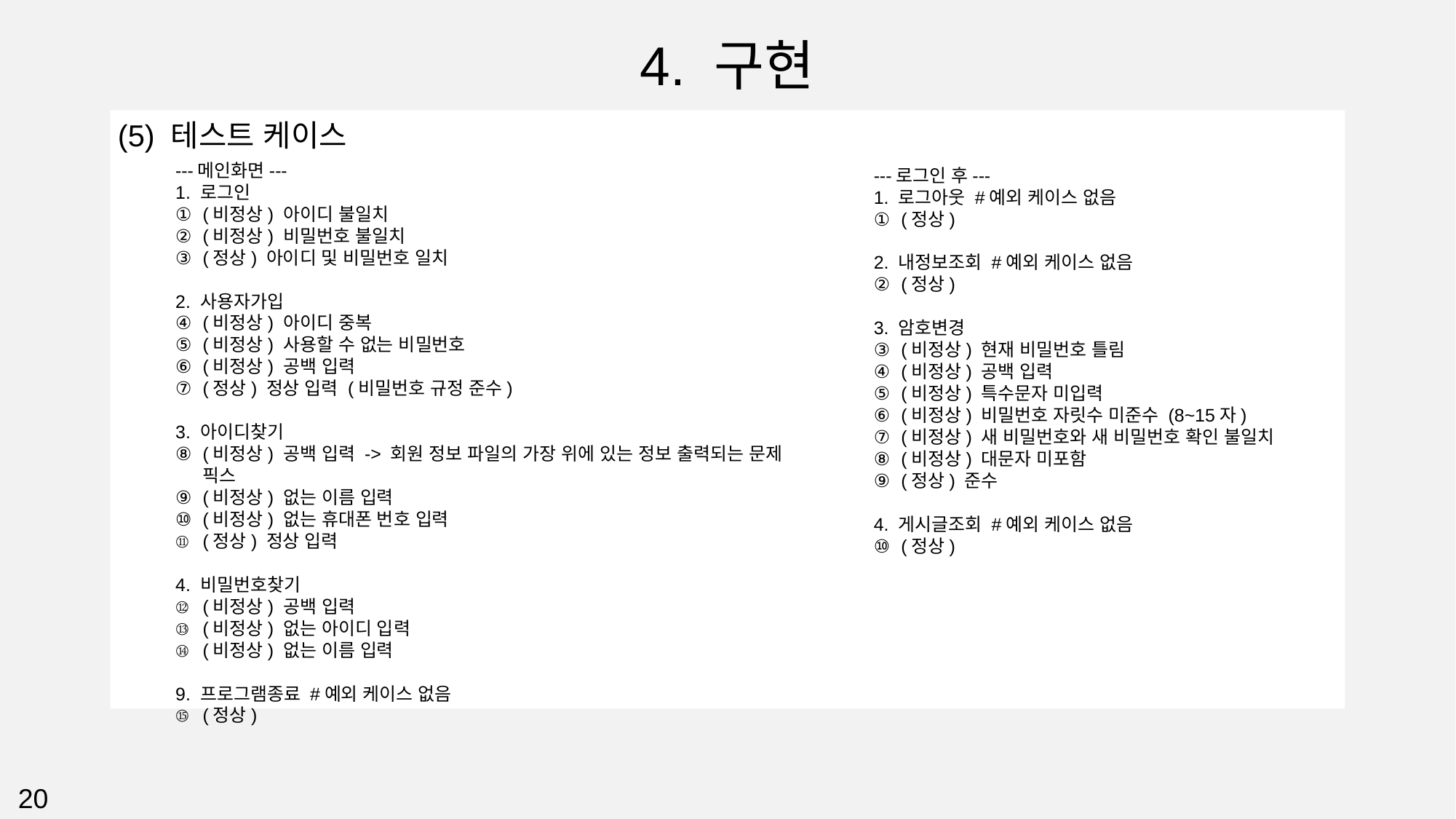

4. 구현
(5) 테스트 케이스
---메인화면---
1. 로그인
(비정상) 아이디 불일치
(비정상) 비밀번호 불일치
(정상) 아이디 및 비밀번호 일치

2. 사용자가입
(비정상) 아이디 중복
(비정상) 사용할 수 없는 비밀번호
(비정상) 공백 입력
(정상) 정상 입력 (비밀번호 규정 준수)

3. 아이디찾기
(비정상) 공백 입력 -> 회원 정보 파일의 가장 위에 있는 정보 출력되는 문제 픽스
(비정상) 없는 이름 입력
(비정상) 없는 휴대폰 번호 입력
(정상) 정상 입력

4. 비밀번호찾기
(비정상) 공백 입력
(비정상) 없는 아이디 입력
(비정상) 없는 이름 입력

9. 프로그램종료 #예외 케이스 없음
(정상)
---로그인 후---
1. 로그아웃 #예외 케이스 없음
(정상)

2. 내정보조회 #예외 케이스 없음
(정상)

3. 암호변경
(비정상) 현재 비밀번호 틀림
(비정상) 공백 입력
(비정상) 특수문자 미입력
(비정상) 비밀번호 자릿수 미준수 (8~15자)
(비정상) 새 비밀번호와 새 비밀번호 확인 불일치
(비정상) 대문자 미포함
(정상) 준수

4. 게시글조회 #예외 케이스 없음
(정상)
20